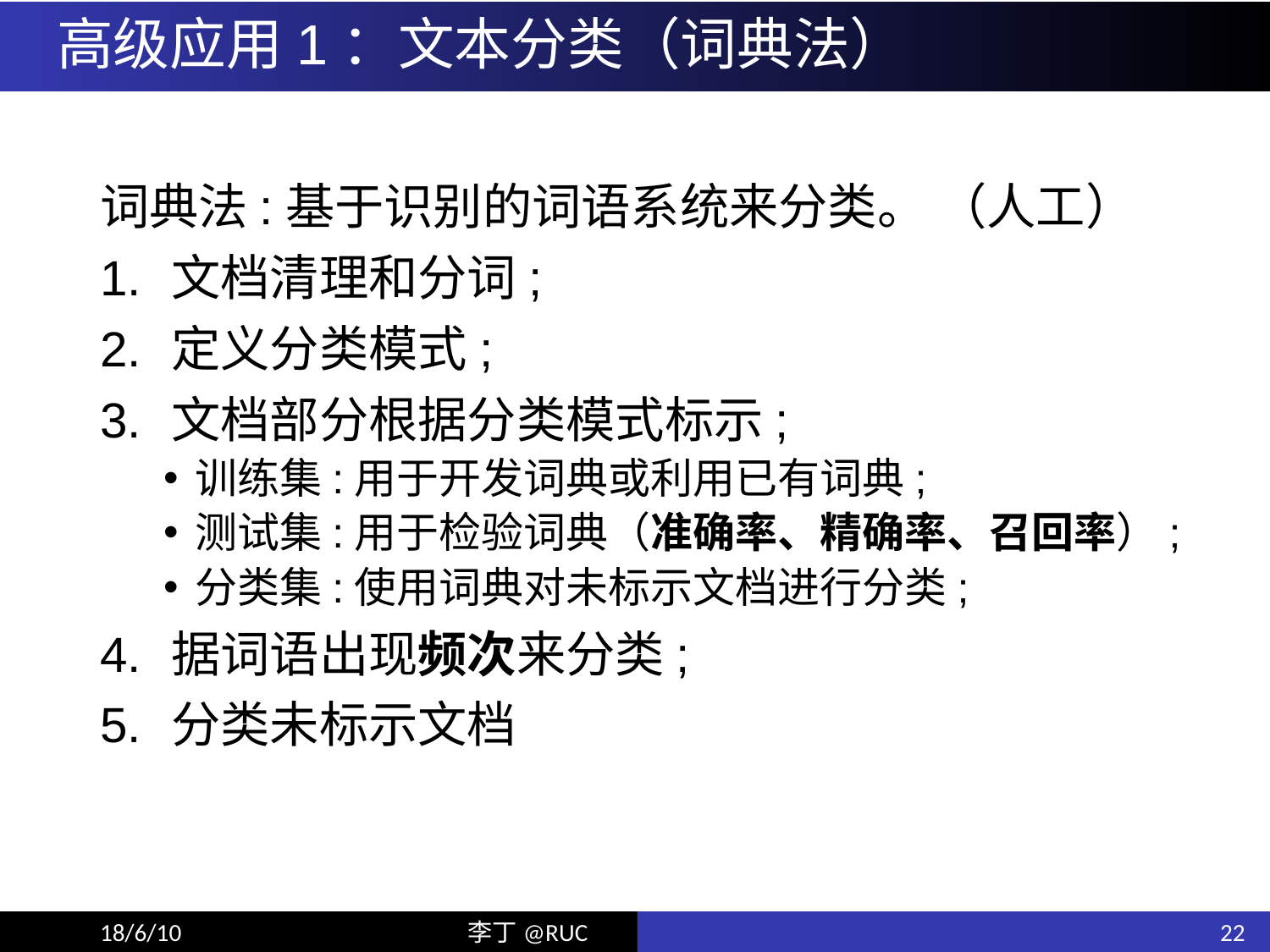

# 高级应用1：文本分类（词典法）
词典法:基于识别的词语系统来分类。 （人工）
文档清理和分词;
定义分类模式;
文档部分根据分类模式标示;
训练集:用于开发词典或利用已有词典;
测试集:用于检验词典（准确率、精确率、召回率）;
分类集:使用词典对未标示文档进行分类;
据词语出现频次来分类;
分类未标示文档

22
18/6/10
李丁@RUC